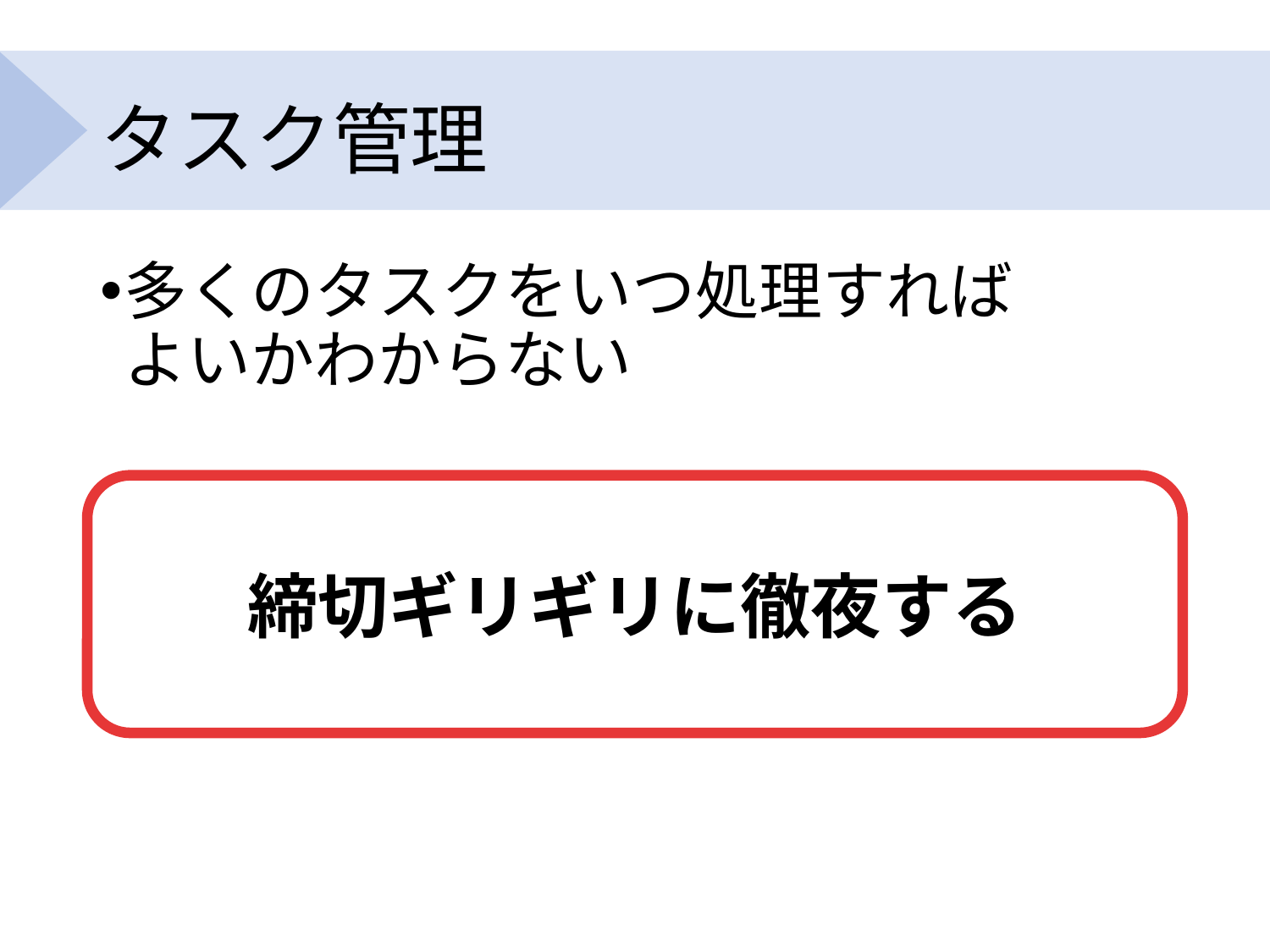

# タスク管理
多くのタスクをいつ処理すれば
よいかわからない
締切ギリギリに徹夜する